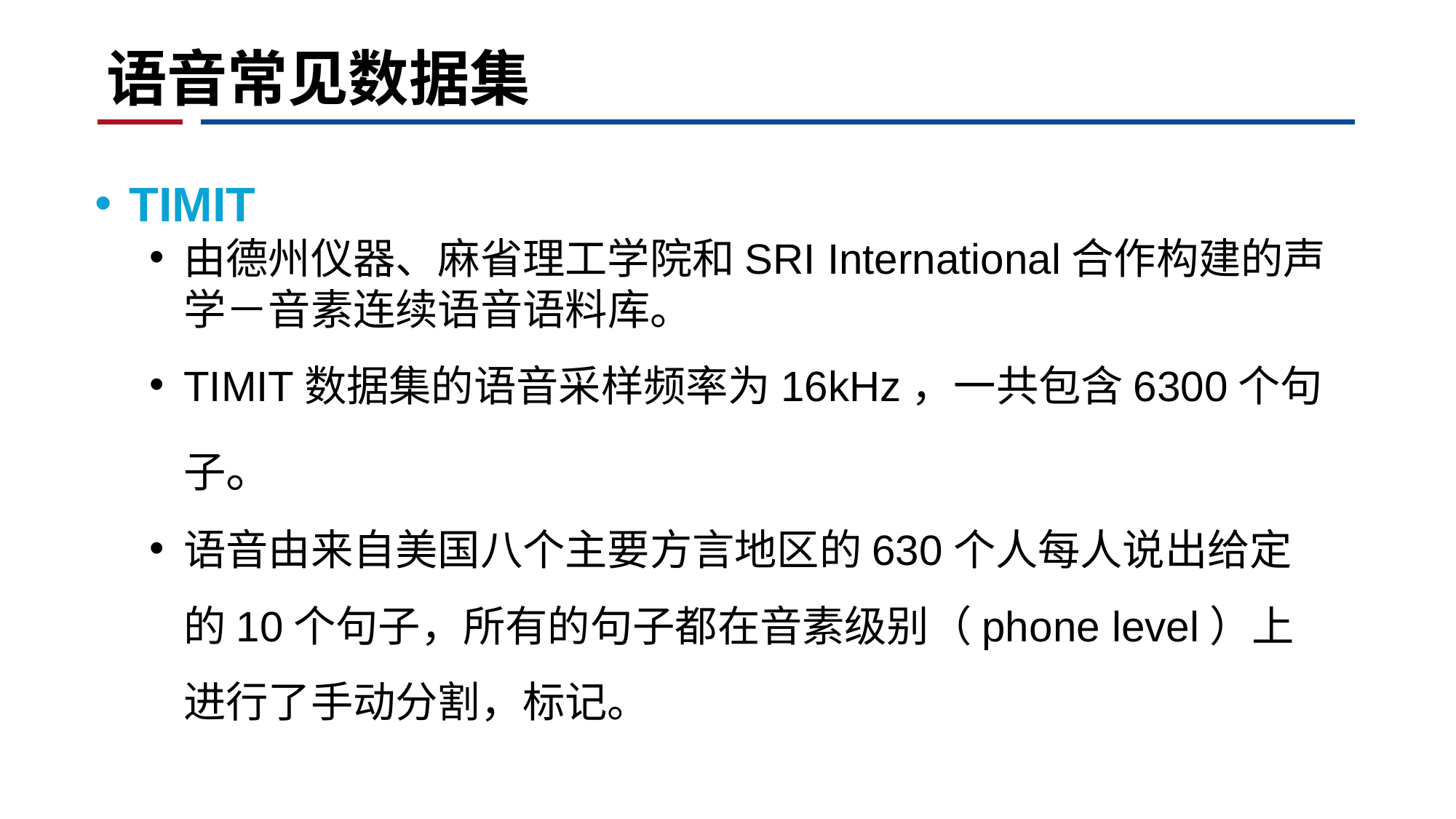

# 语音常见数据集
TIMIT
由德州仪器、麻省理工学院和SRI International合作构建的声学－音素连续语音语料库。
TIMIT数据集的语音采样频率为16kHz，一共包含6300个句子。
语音由来自美国八个主要方言地区的630个人每人说出给定的10个句子，所有的句子都在音素级别（phone level）上进行了手动分割，标记。

60